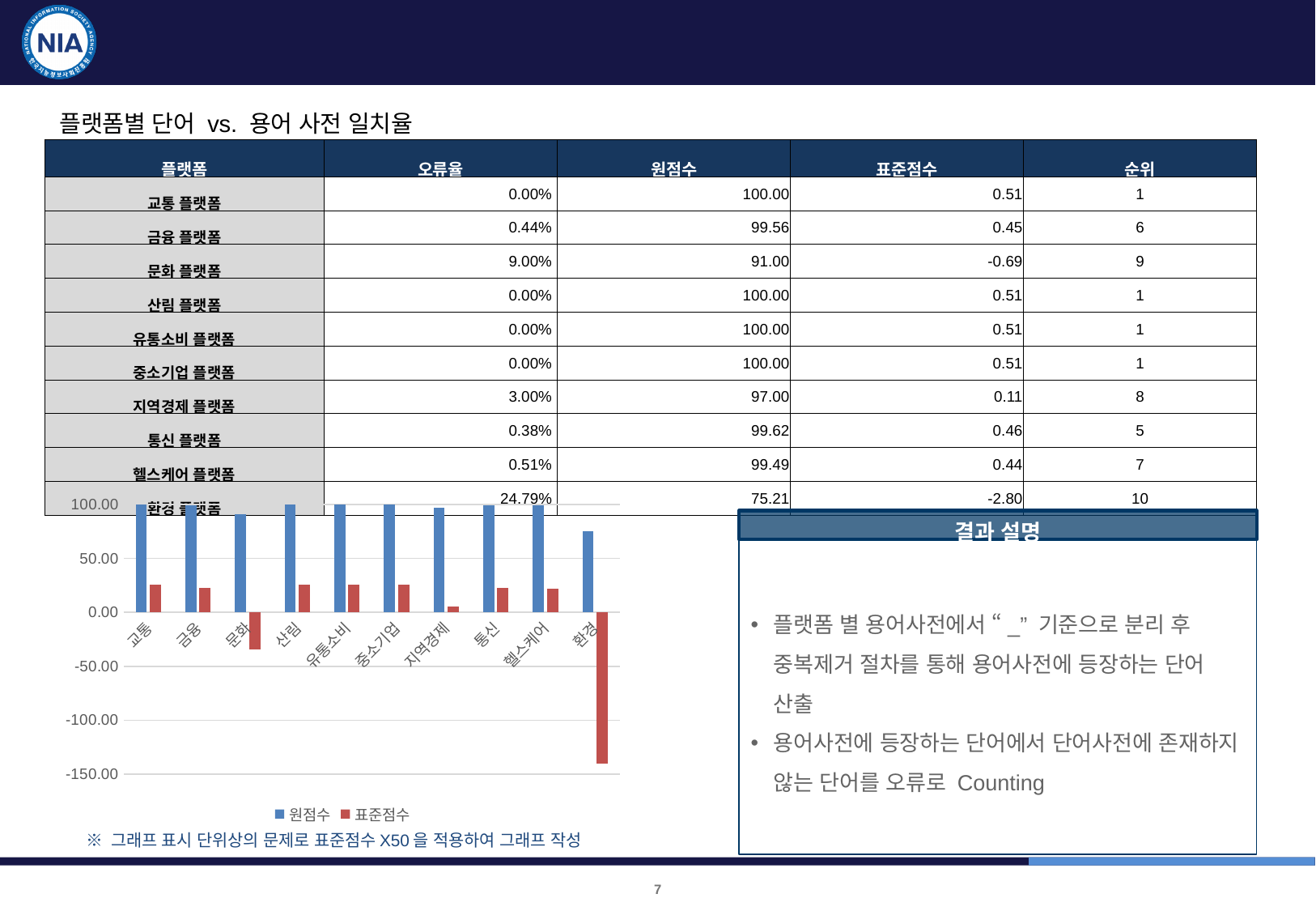

표준화 적용 점검(4차) 및 표준사전 제작
표준화 사전 적용 점검 결과(4차)
플랫폼별 단어 vs. 용어 사전 일치율
| 플랫폼 | 오류율 | 원점수 | 표준점수 | 순위 |
| --- | --- | --- | --- | --- |
| 교통 플랫폼 | 0.00% | 100.00 | 0.51 | 1 |
| 금융 플랫폼 | 0.44% | 99.56 | 0.45 | 6 |
| 문화 플랫폼 | 9.00% | 91.00 | -0.69 | 9 |
| 산림 플랫폼 | 0.00% | 100.00 | 0.51 | 1 |
| 유통소비 플랫폼 | 0.00% | 100.00 | 0.51 | 1 |
| 중소기업 플랫폼 | 0.00% | 100.00 | 0.51 | 1 |
| 지역경제 플랫폼 | 3.00% | 97.00 | 0.11 | 8 |
| 통신 플랫폼 | 0.38% | 99.62 | 0.46 | 5 |
| 헬스케어 플랫폼 | 0.51% | 99.49 | 0.44 | 7 |
| 환경 플랫폼 | 24.79% | 75.21 | -2.80 | 10 |

### Chart

| Category | 원점수 | 표준점수 |
|---|---|---|
| 교통 | 100.0 | 25.47389142808426 |
| 금융 | 99.56 | 22.53356817825293 |
| 문화 | 91.0 | -34.66908413664777 |
| 산림 | 100.0 | 25.47389142808426 |
| 유통소비 | 100.0 | 25.47389142808426 |
| 중소기업 | 100.0 | 25.47389142808426 |
| 지역경제 | 97.0 | 5.426232906506918 |
| 통신 | 99.62 | 22.934521348684495 |
| 헬스케어 | 99.49 | 22.06578947941608 |
| 환경 | 75.21 | -140.1865934885499 |
결과 설명
플랫폼 별 용어사전에서 “_” 기준으로 분리 후 중복제거 절차를 통해 용어사전에 등장하는 단어 산출
용어사전에 등장하는 단어에서 단어사전에 존재하지 않는 단어를 오류로 Counting
※ 그래프 표시 단위상의 문제로 표준점수X50을 적용하여 그래프 작성